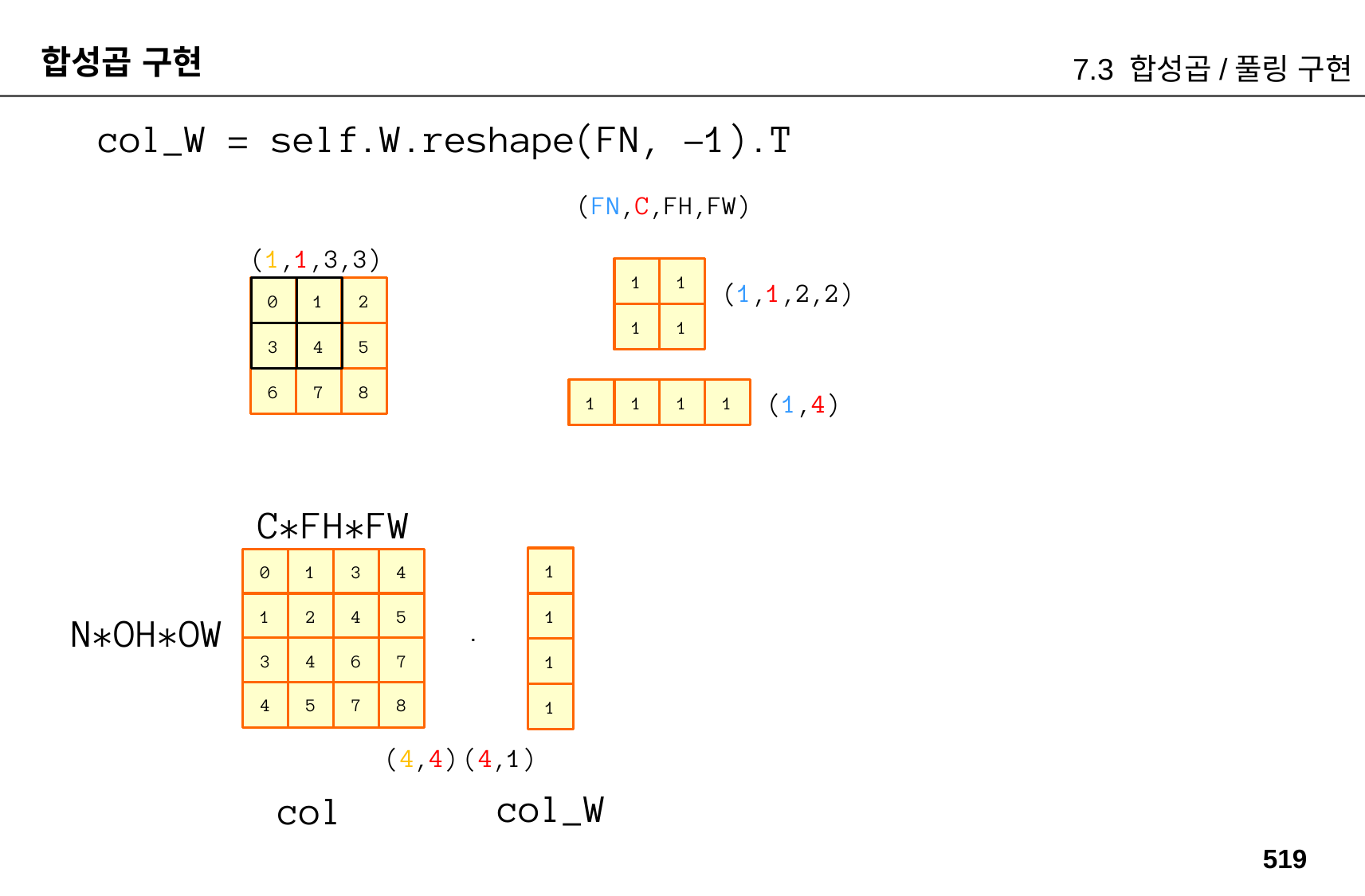

합성곱 구현
7.3 합성곱/풀링 구현
col_W = self.W.reshape(FN, -1).T
(FN,C,FH,FW)
(1,1,3,3)
1
1
(1,1,2,2)

0
1
2
1
1
3
4
5
6
7
8
1
1
1
1
(1,4)
C*FH*FW
1
0
1
3
4
1
2
4
5
1
N*OH*OW
.
3
4
6
7
1
4
5
7
8
1
(4,4)
(4,1)
col_W
col